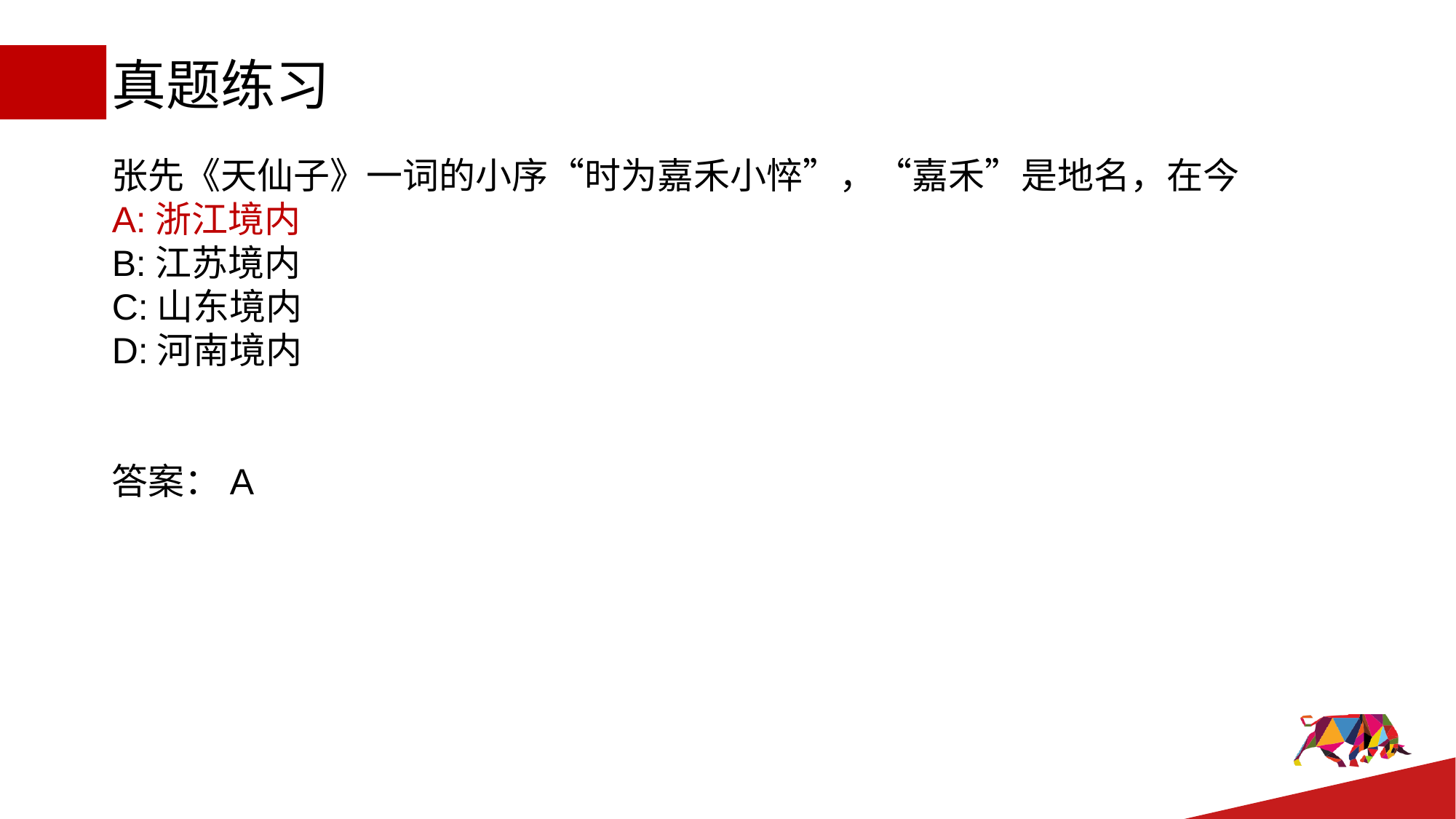

# 真题练习
张先《天仙子》一词的小序“时为嘉禾小悴”，“嘉禾”是地名，在今
A:浙江境内
B:江苏境内
C:山东境内
D:河南境内

答案：A